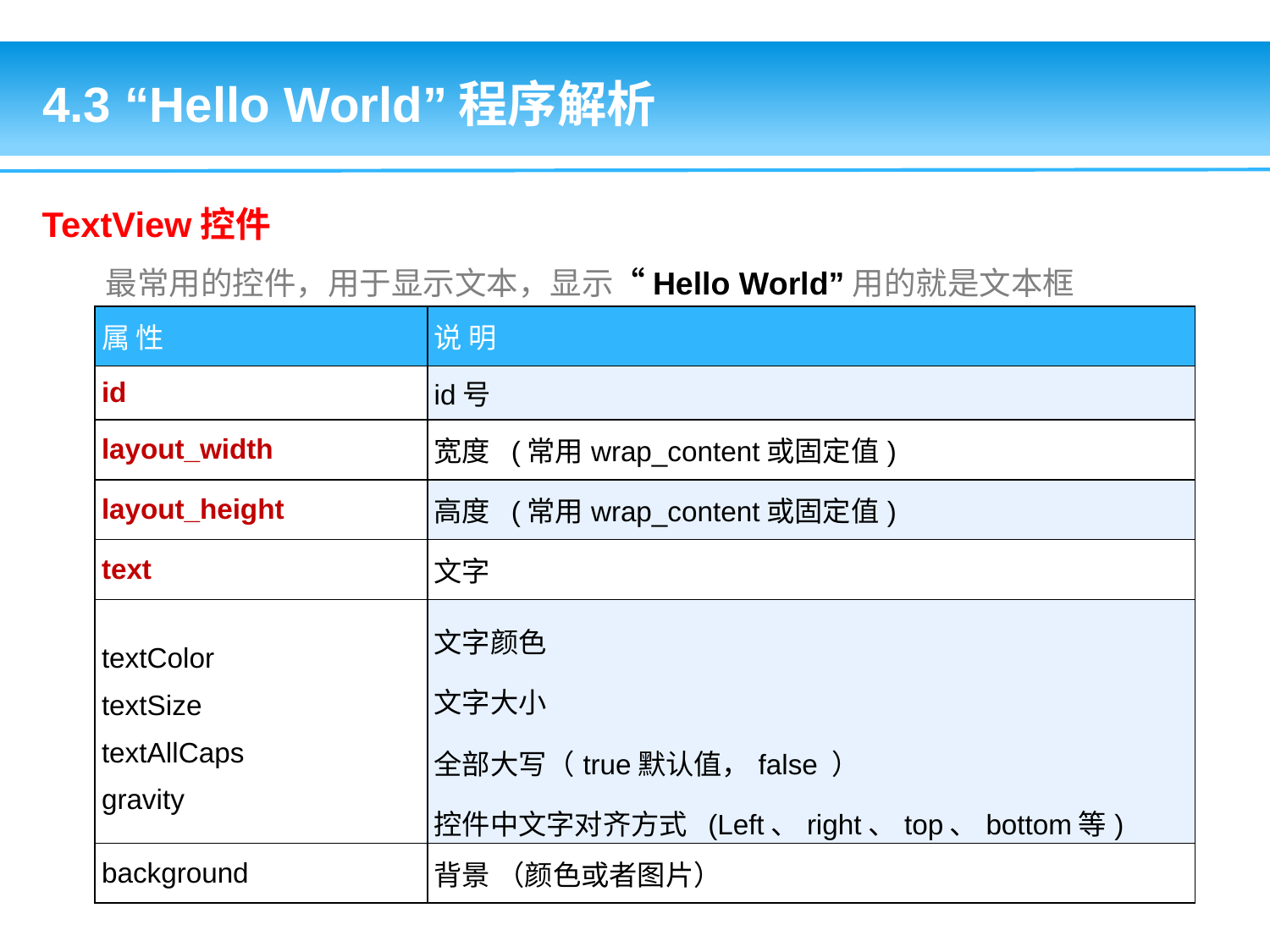

4.3 “Hello World”程序解析
TextView控件
最常用的控件，用于显示文本，显示“Hello World”用的就是文本框
| 属 性 | 说 明 |
| --- | --- |
| id | id号 |
| layout\_width | 宽度 (常用wrap\_content或固定值) |
| layout\_height | 高度 (常用wrap\_content或固定值) |
| text | 文字 |
| textColor textSize textAllCaps gravity | 文字颜色 文字大小 全部大写（true默认值，false ） 控件中文字对齐方式 (Left、right、top、bottom等) |
| background | 背景 （颜色或者图片） |